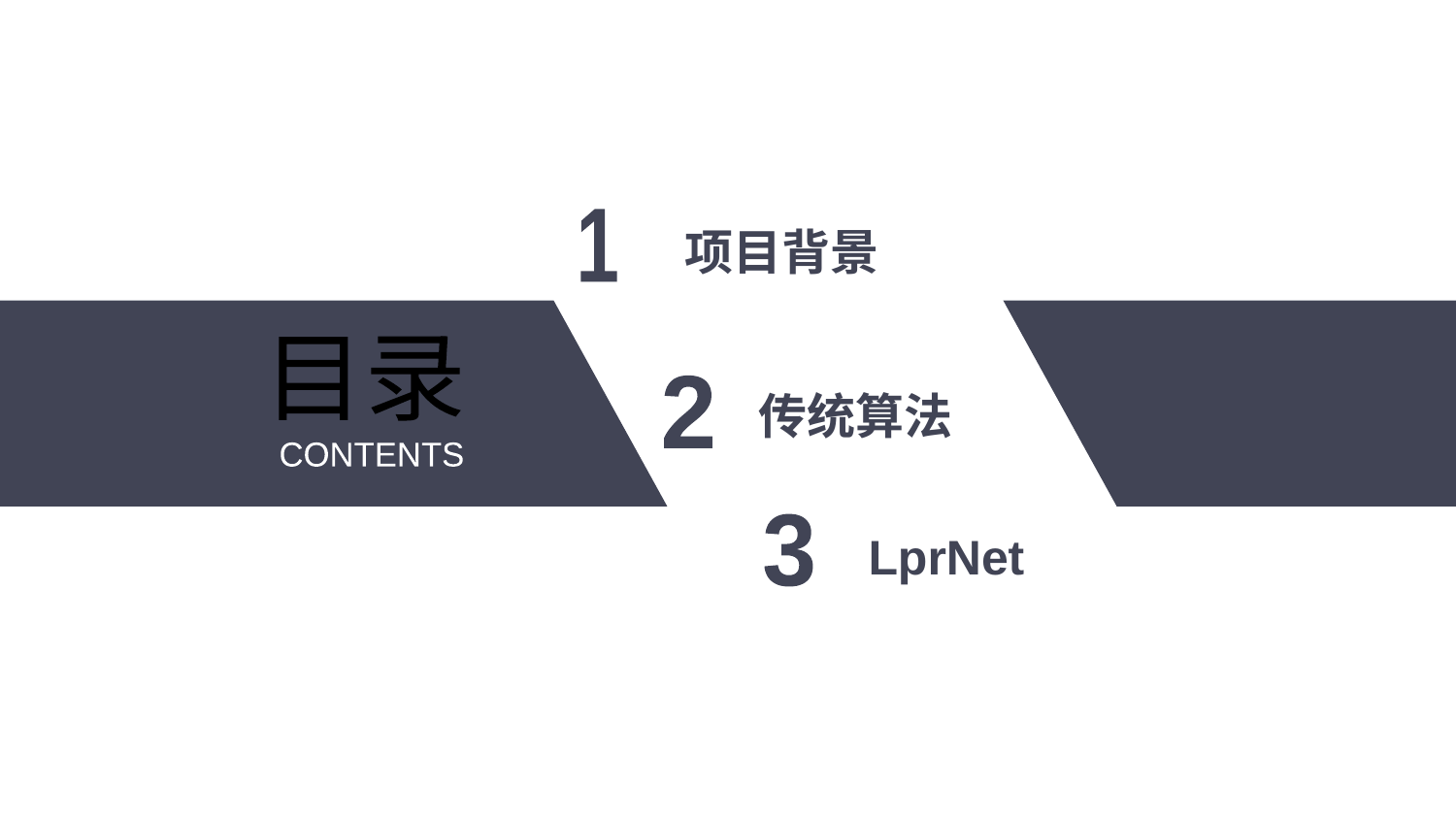

项目背景
1

目录
传统算法
2
CONTENTS
LprNet
3